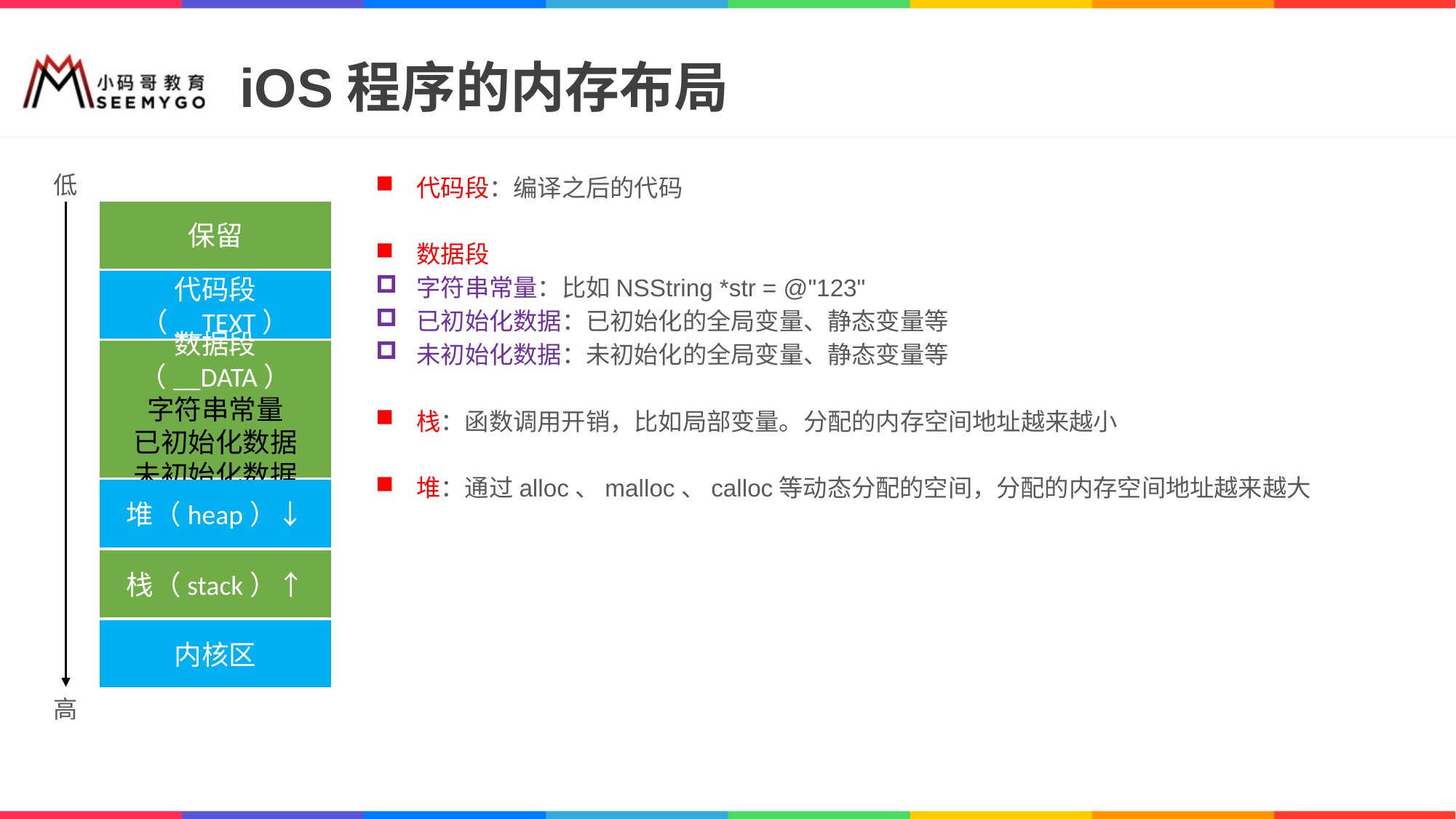

# iOS程序的内存布局
低
代码段：编译之后的代码

数据段
字符串常量：比如NSString *str = @"123"
已初始化数据：已初始化的全局变量、静态变量等
未初始化数据：未初始化的全局变量、静态变量等

栈：函数调用开销，比如局部变量。分配的内存空间地址越来越小

堆：通过alloc、malloc、calloc等动态分配的空间，分配的内存空间地址越来越大
保留
代码段（__TEXT）

数据段（__DATA）
字符串常量
已初始化数据
未初始化数据

堆（heap）↓
栈（stack）↑
内核区
高